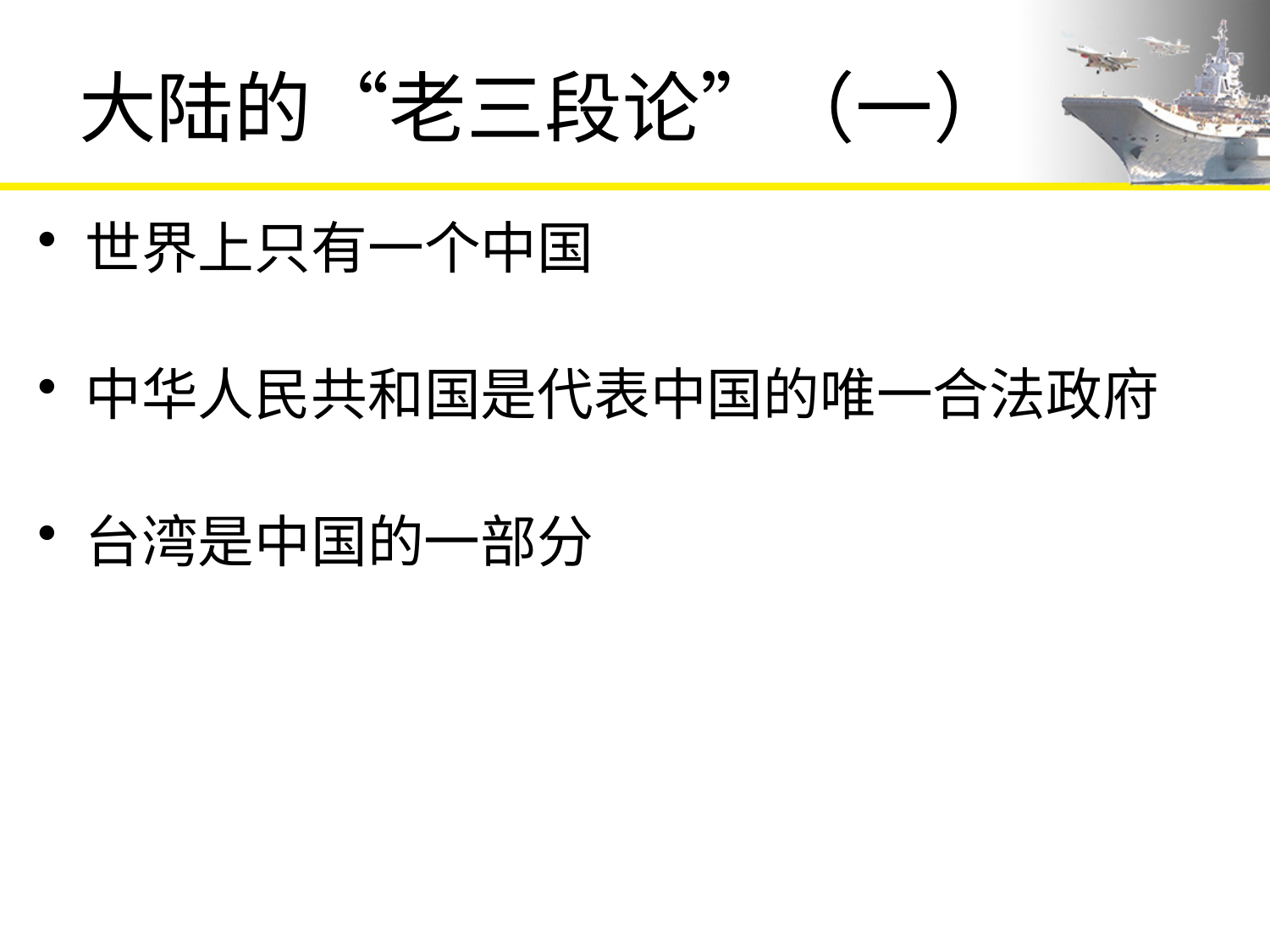

# 大陆的“老三段论”（一）
世界上只有一个中国
中华人民共和国是代表中国的唯一合法政府
台湾是中国的一部分